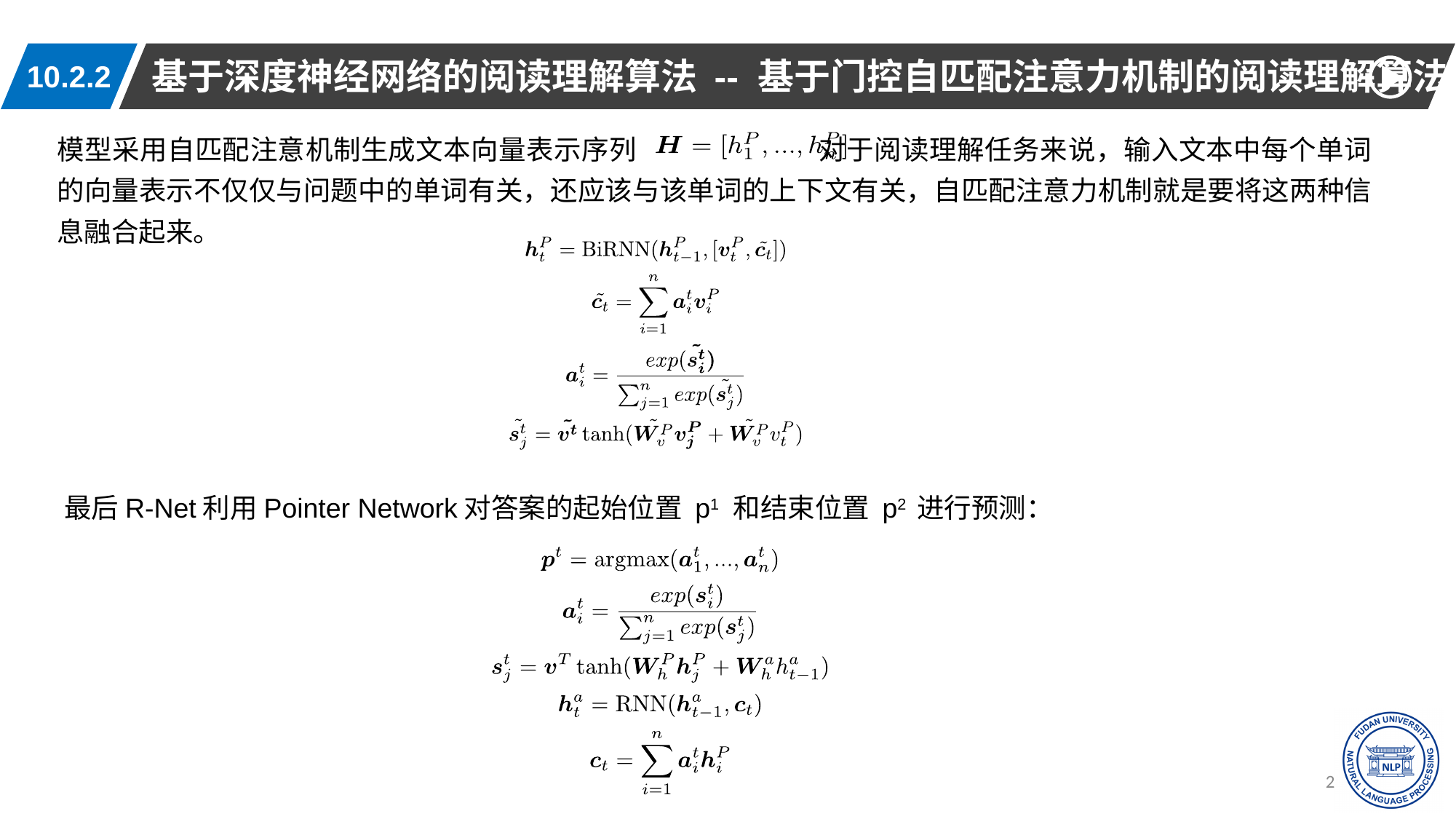

基于深度神经网络的阅读理解算法 -- 基于门控自匹配注意力机制的阅读理解算法
10.2.2

模型采用自匹配注意机制生成文本向量表示序列                            对于阅读理解任务来说，输入文本中每个单词的向量表示不仅仅与问题中的单词有关，还应该与该单词的上下文有关，自匹配注意力机制就是要将这两种信息融合起来。

最后R-Net利用Pointer Network对答案的起始位置 p1 和结束位置 p2 进行预测：

28